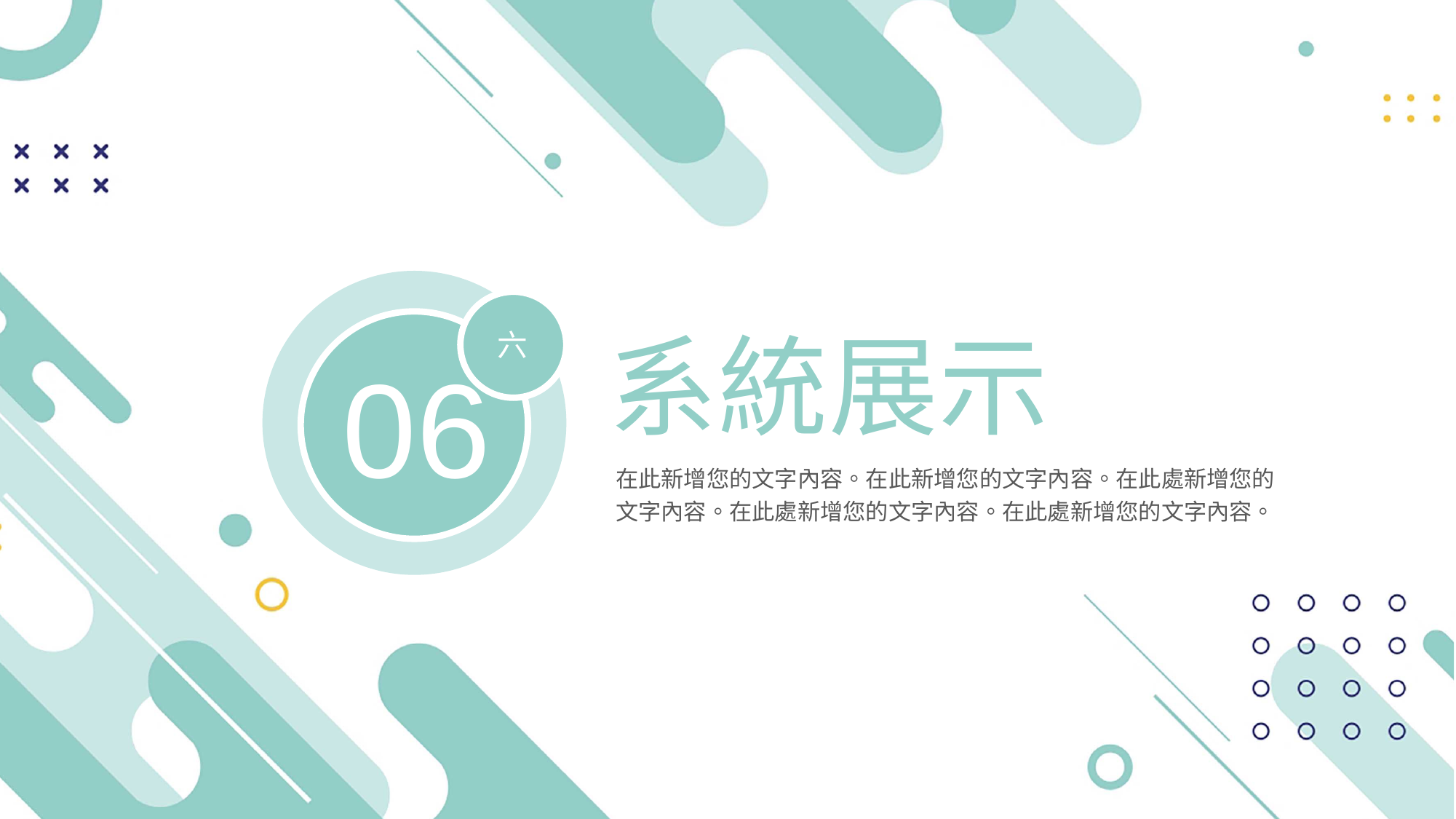

系統展示
六
06
在此新增您的文字內容。在此新增您的文字內容。在此處新增您的文字內容。在此處新增您的文字內容。在此處新增您的文字內容。